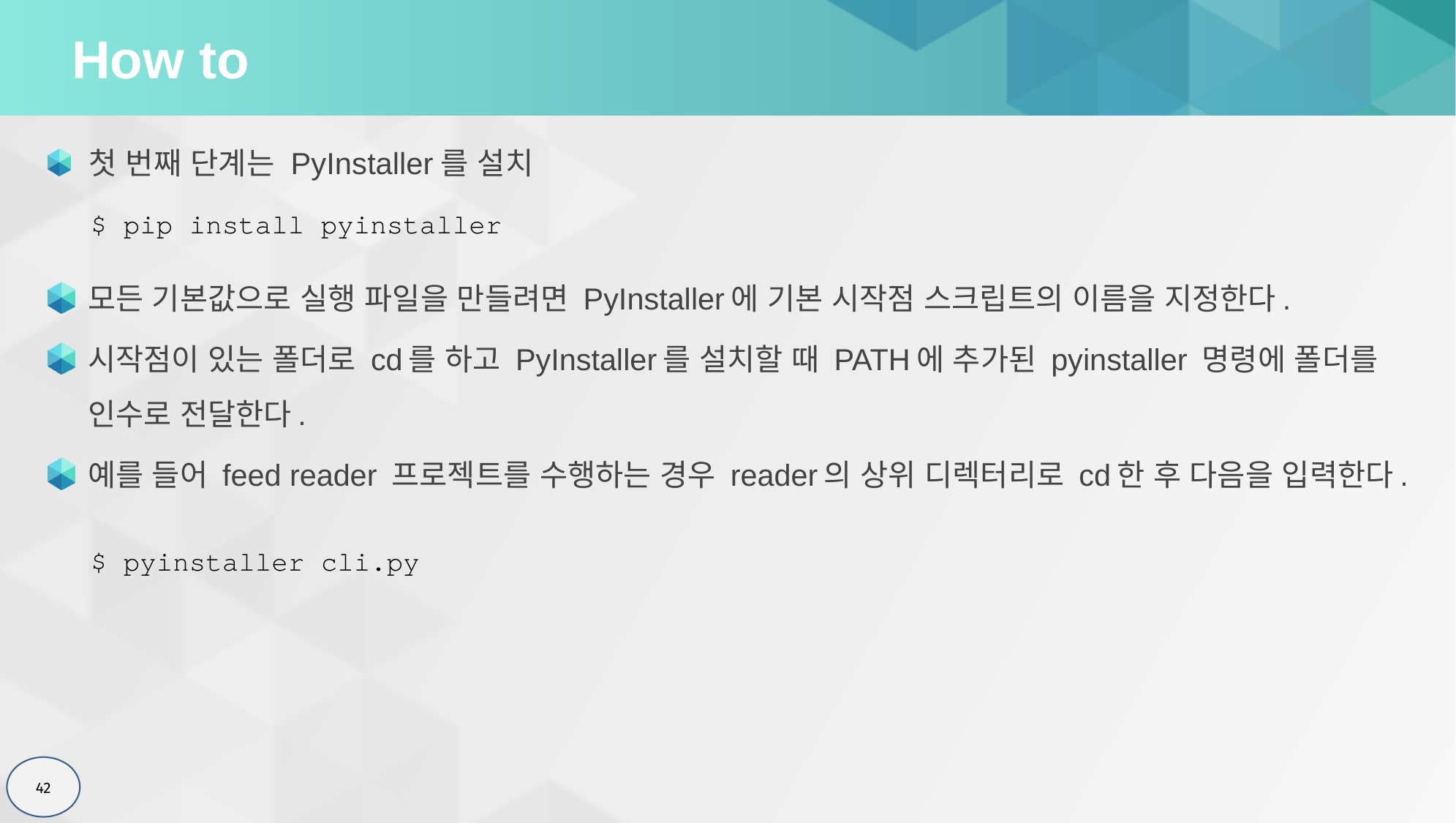

# How to
첫 번째 단계는 PyInstaller를 설치
$ pip install pyinstaller
모든 기본값으로 실행 파일을 만들려면 PyInstaller에 기본 시작점 스크립트의 이름을 지정한다.
시작점이 있는 폴더로 cd를 하고 PyInstaller를 설치할 때 PATH에 추가된 pyinstaller 명령에 폴더를 인수로 전달한다.
예를 들어 feed reader 프로젝트를 수행하는 경우 reader의 상위 디렉터리로 cd한 후 다음을 입력한다.
$ pyinstaller cli.py